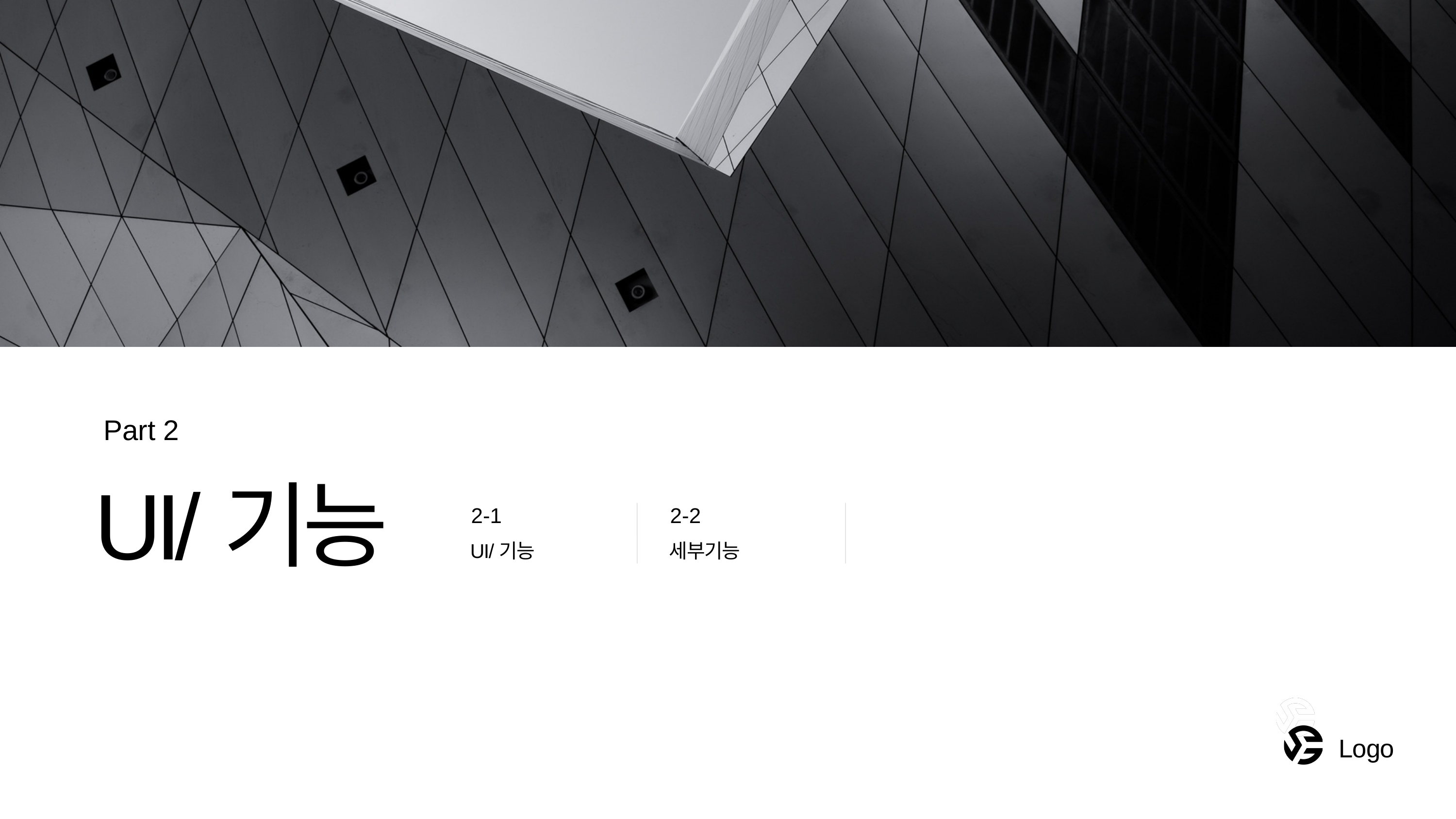

Part 2
UI/기능
2-1
2-2

UI/기능
세부기능

Logo

Logo